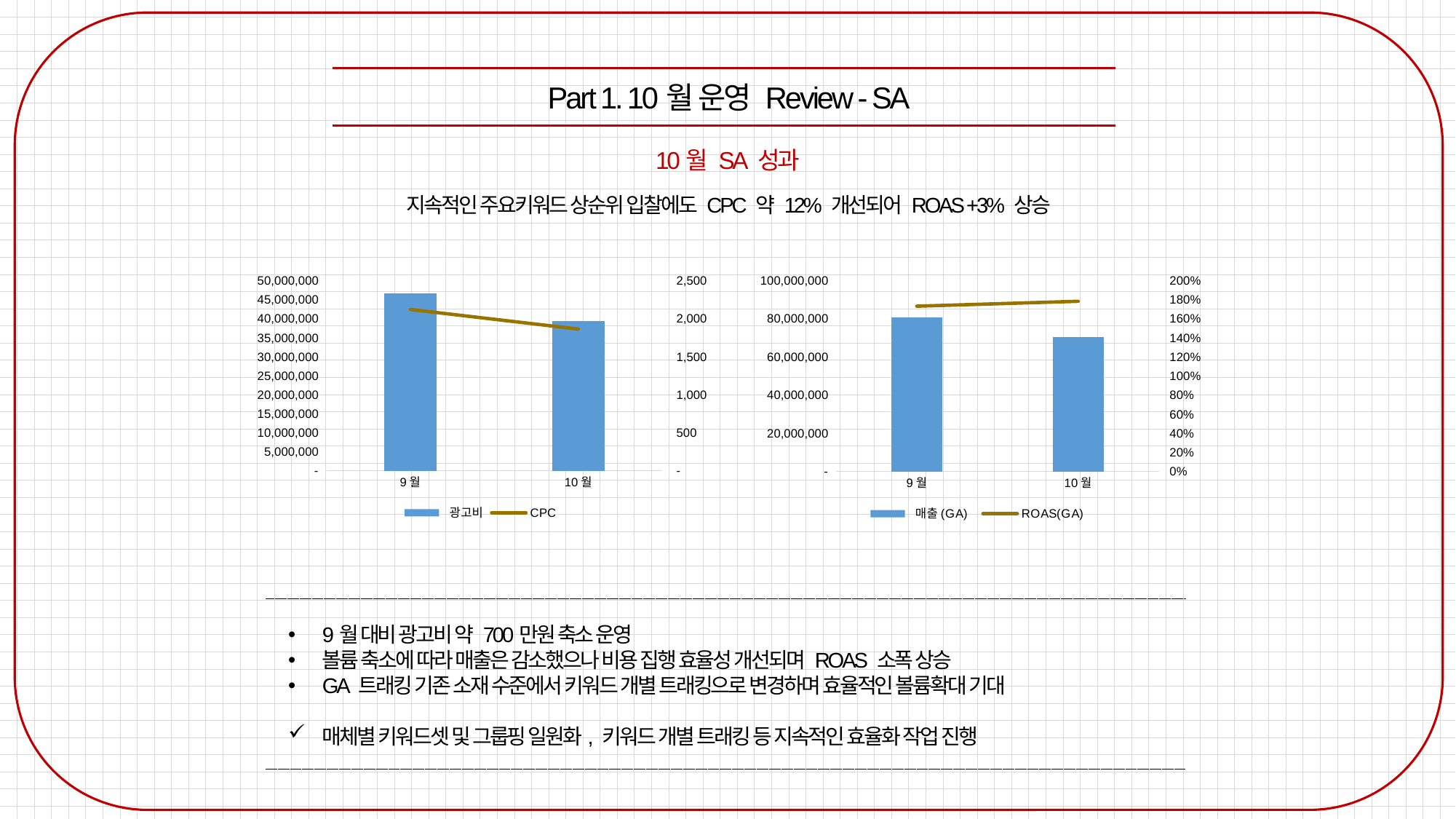

Part 1. 10월 운영 Review - SA
10월 SA 성과
지속적인 주요키워드 상순위 입찰에도 CPC 약 12% 개선되어 ROAS +3% 상승

### Chart

| Category |  매출(GA)   | ROAS(GA)  |
|---|---|---|
| 9월 | 80799421.0 | 1.7306865538104084 |
| 10월 | 70289340.0 | 1.7819424969118938 |

### Chart

| Category |  광고비 | CPC  |
|---|---|---|
| 9월 | 46686340.066666596 | 2121.334972131343 |
| 10월 | 39445346.92999994 | 1863.6183941226468 |
9월 대비 광고비 약 700만원 축소 운영
볼륨 축소에 따라 매출은 감소했으나 비용 집행 효율성 개선되며 ROAS 소폭 상승
GA 트래킹 기존 소재 수준에서 키워드 개별 트래킹으로 변경하며 효율적인 볼륨확대 기대

매체별 키워드셋 및 그룹핑 일원화, 키워드 개별 트래킹 등 지속적인 효율화 작업 진행